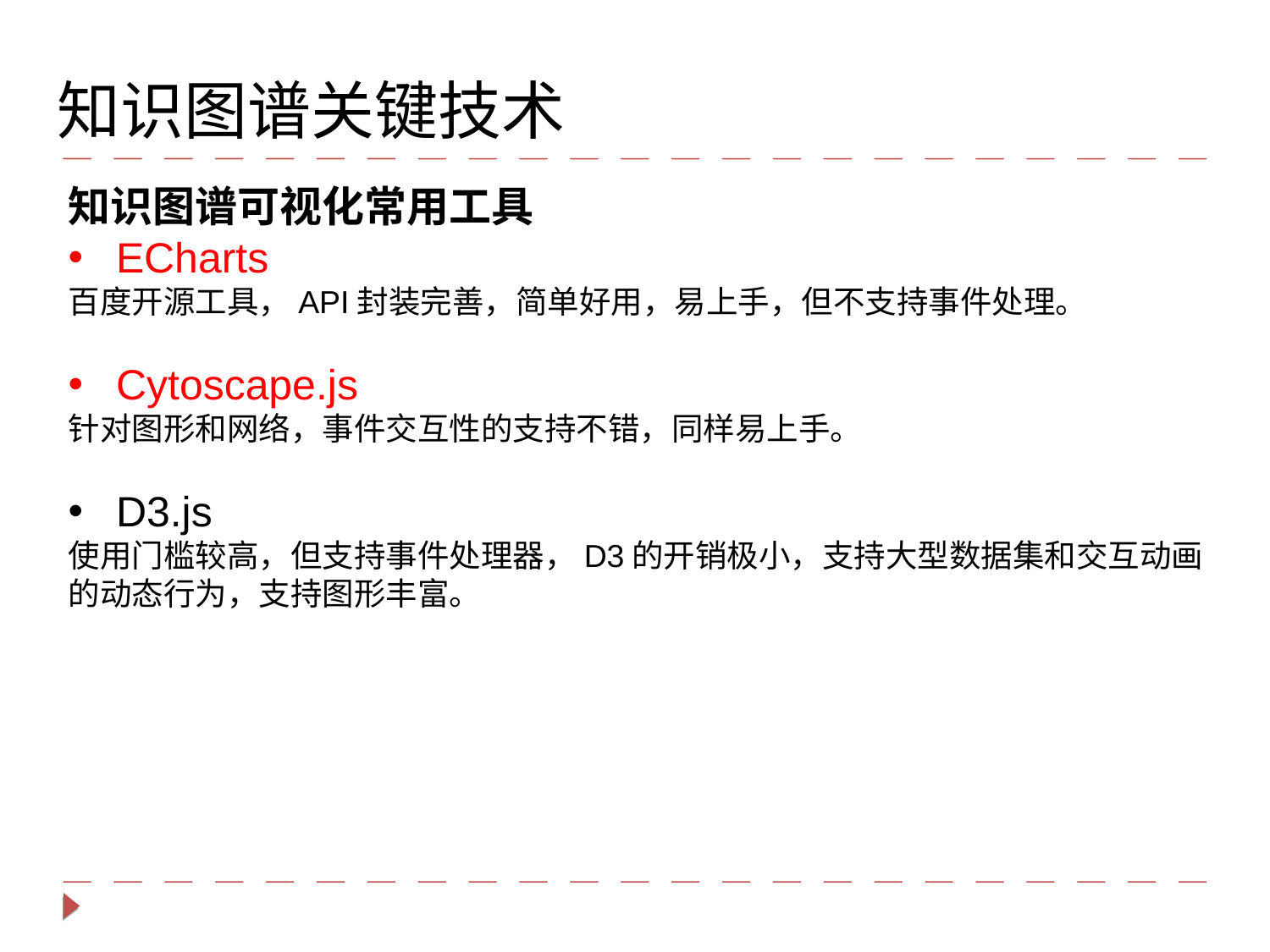

知识图谱关键技术
知识图谱可视化常用工具
ECharts
百度开源工具，API封装完善，简单好用，易上手，但不支持事件处理。

Cytoscape.js
针对图形和网络，事件交互性的支持不错，同样易上手。

D3.js
使用门槛较高，但支持事件处理器，D3的开销极小，支持大型数据集和交互动画的动态行为，支持图形丰富。